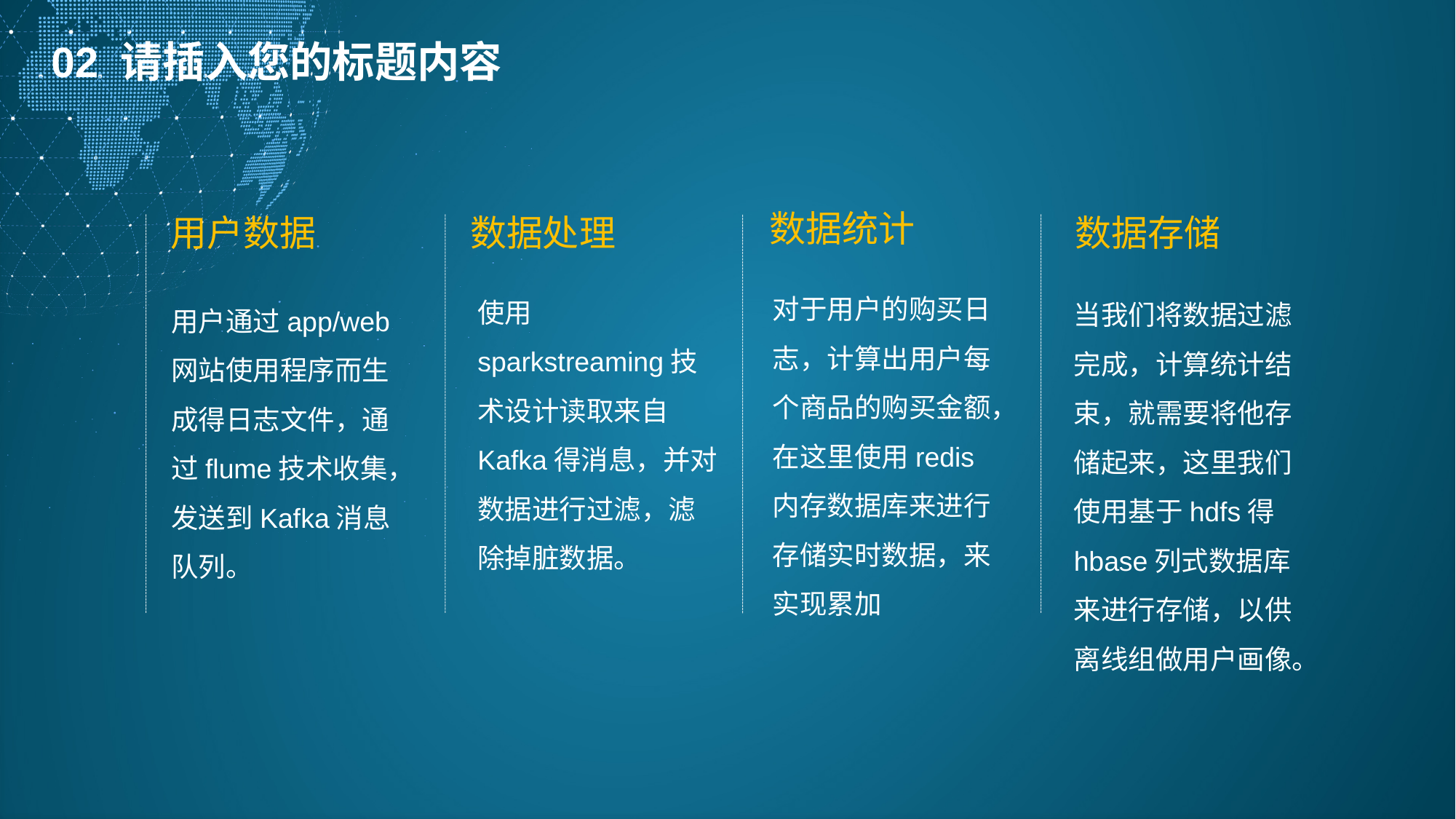

数据统计
数据处理
数据存储
用户数据
对于用户的购买日志，计算出用户每个商品的购买金额，
在这里使用redis内存数据库来进行存储实时数据，来实现累加
使用sparkstreaming技术设计读取来自Kafka得消息，并对数据进行过滤，滤除掉脏数据。
当我们将数据过滤完成，计算统计结束，就需要将他存储起来，这里我们使用基于hdfs得hbase列式数据库来进行存储，以供离线组做用户画像。
用户通过app/web网站使用程序而生成得日志文件，通过flume技术收集，发送到Kafka消息队列。